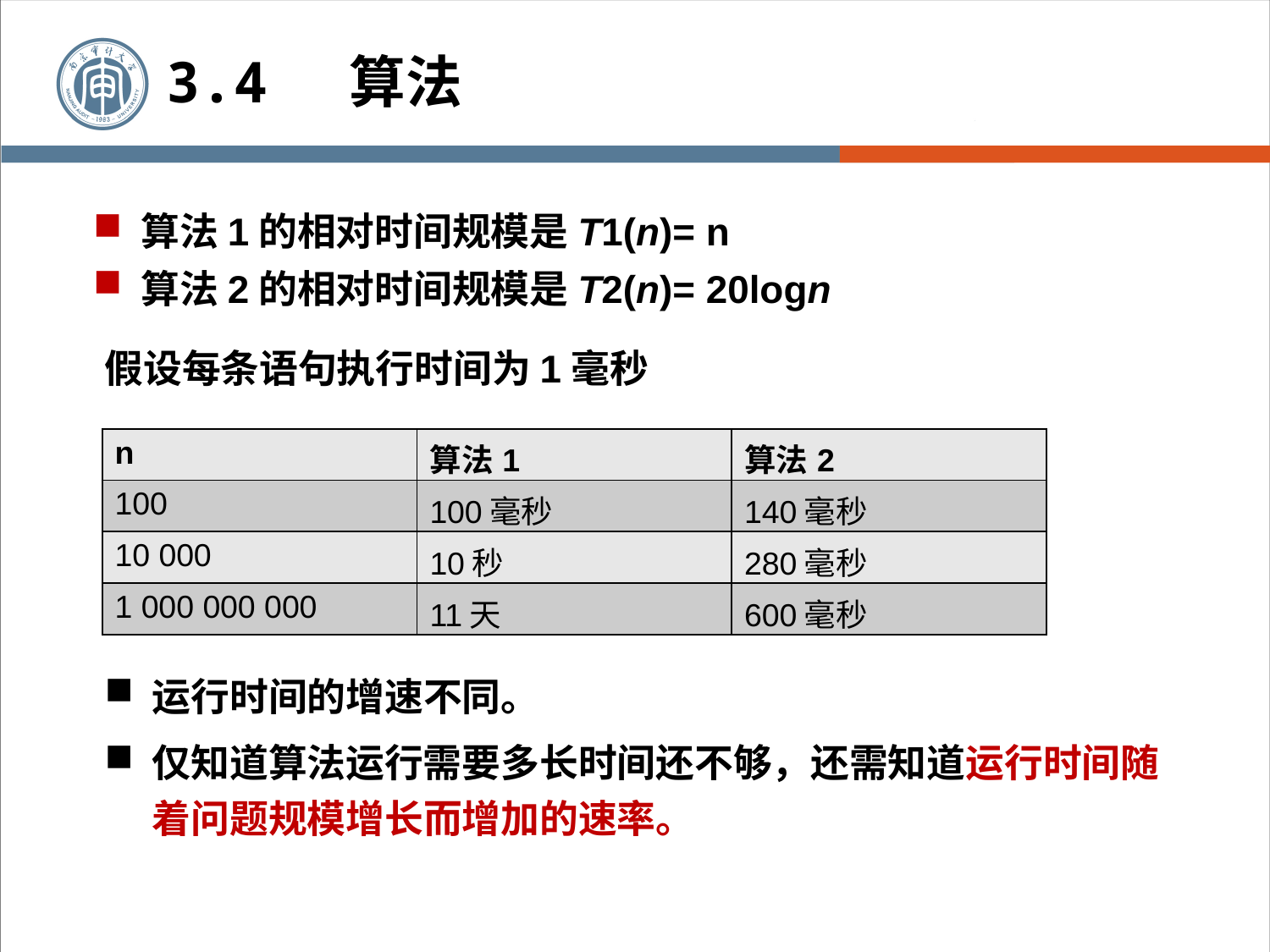

3.4  算法
算法1的相对时间规模是T1(n)= n
算法2的相对时间规模是T2(n)= 20logn
假设每条语句执行时间为1毫秒
| n | 算法1 | 算法2 |
| --- | --- | --- |
| 100 | 100毫秒 | 140毫秒 |
| 10 000 | 10秒 | 280毫秒 |
| 1 000 000 000 | 11天 | 600毫秒 |
运行时间的增速不同。
仅知道算法运行需要多长时间还不够，还需知道运行时间随着问题规模增长而增加的速率。